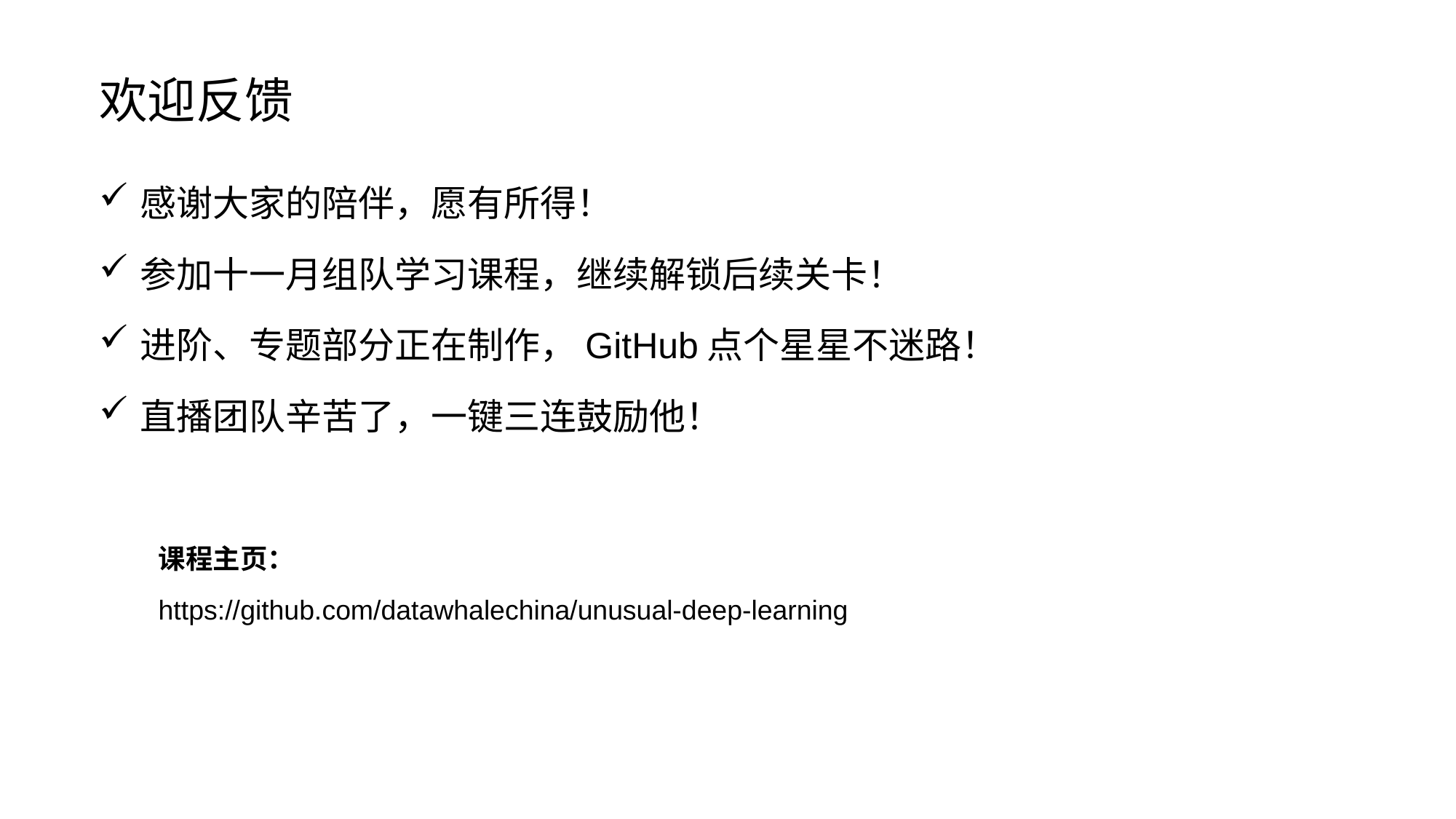

欢迎反馈

感谢大家的陪伴，愿有所得！
参加十一月组队学习课程，继续解锁后续关卡！
进阶、专题部分正在制作，GitHub点个星星不迷路！
直播团队辛苦了，一键三连鼓励他！

课程主页：
https://github.com/datawhalechina/unusual-deep-learning